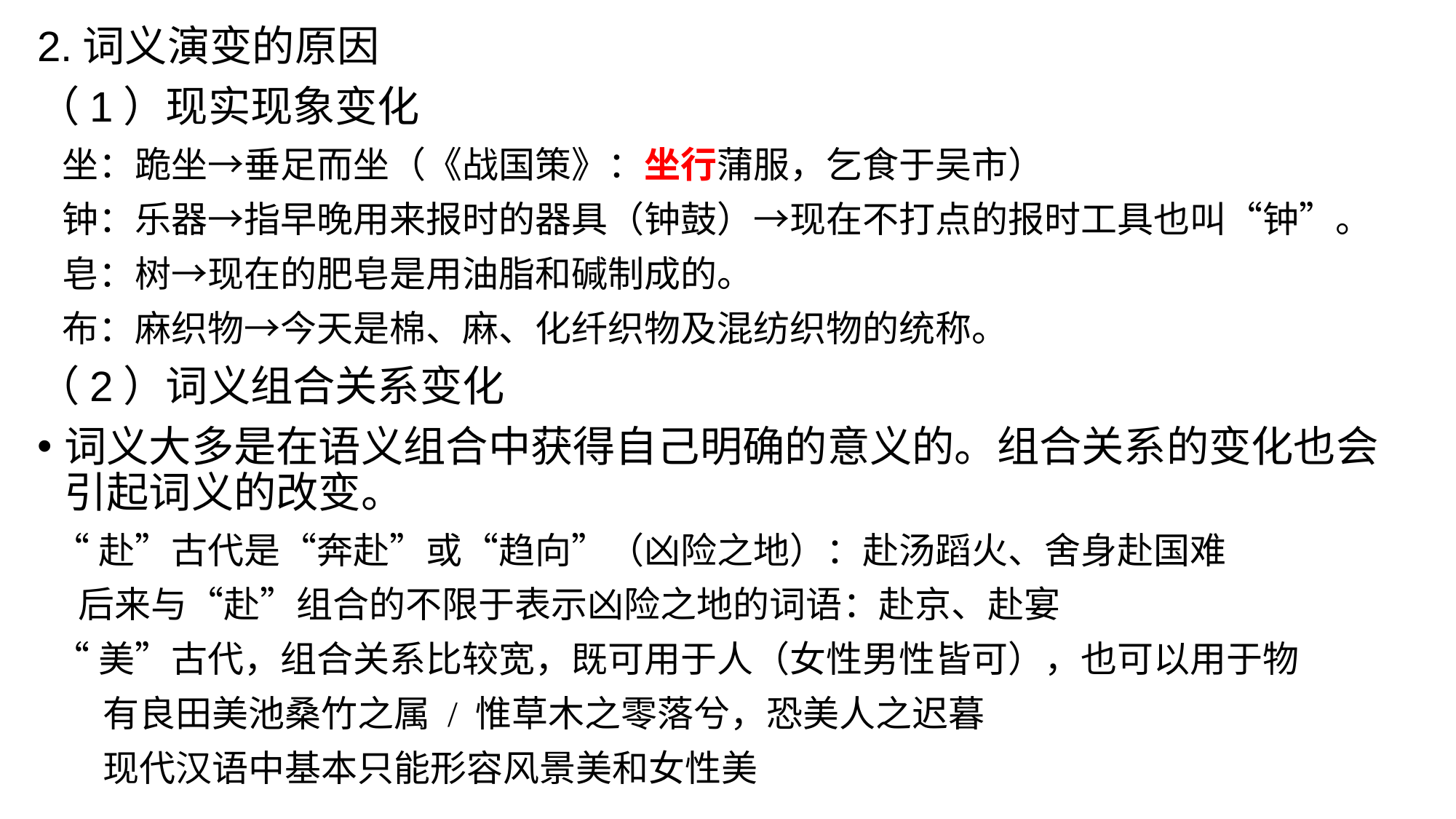

2.词义演变的原因
（1）现实现象变化
  坐：跪坐→垂足而坐（《战国策》：坐行蒲服，乞食于吴市）
  钟：乐器→指早晚用来报时的器具（钟鼓）→现在不打点的报时工具也叫“钟”。
  皂：树→现在的肥皂是用油脂和碱制成的。
  布：麻织物→今天是棉、麻、化纤织物及混纺织物的统称。
（2）词义组合关系变化
词义大多是在语义组合中获得自己明确的意义的。组合关系的变化也会引起词义的改变。
  “赴”古代是“奔赴”或“趋向”（凶险之地）：赴汤蹈火、舍身赴国难
    后来与“赴”组合的不限于表示凶险之地的词语：赴京、赴宴
  “美”古代，组合关系比较宽，既可用于人（女性男性皆可），也可以用于物
       有良田美池桑竹之属 / 惟草木之零落兮，恐美人之迟暮
       现代汉语中基本只能形容风景美和女性美